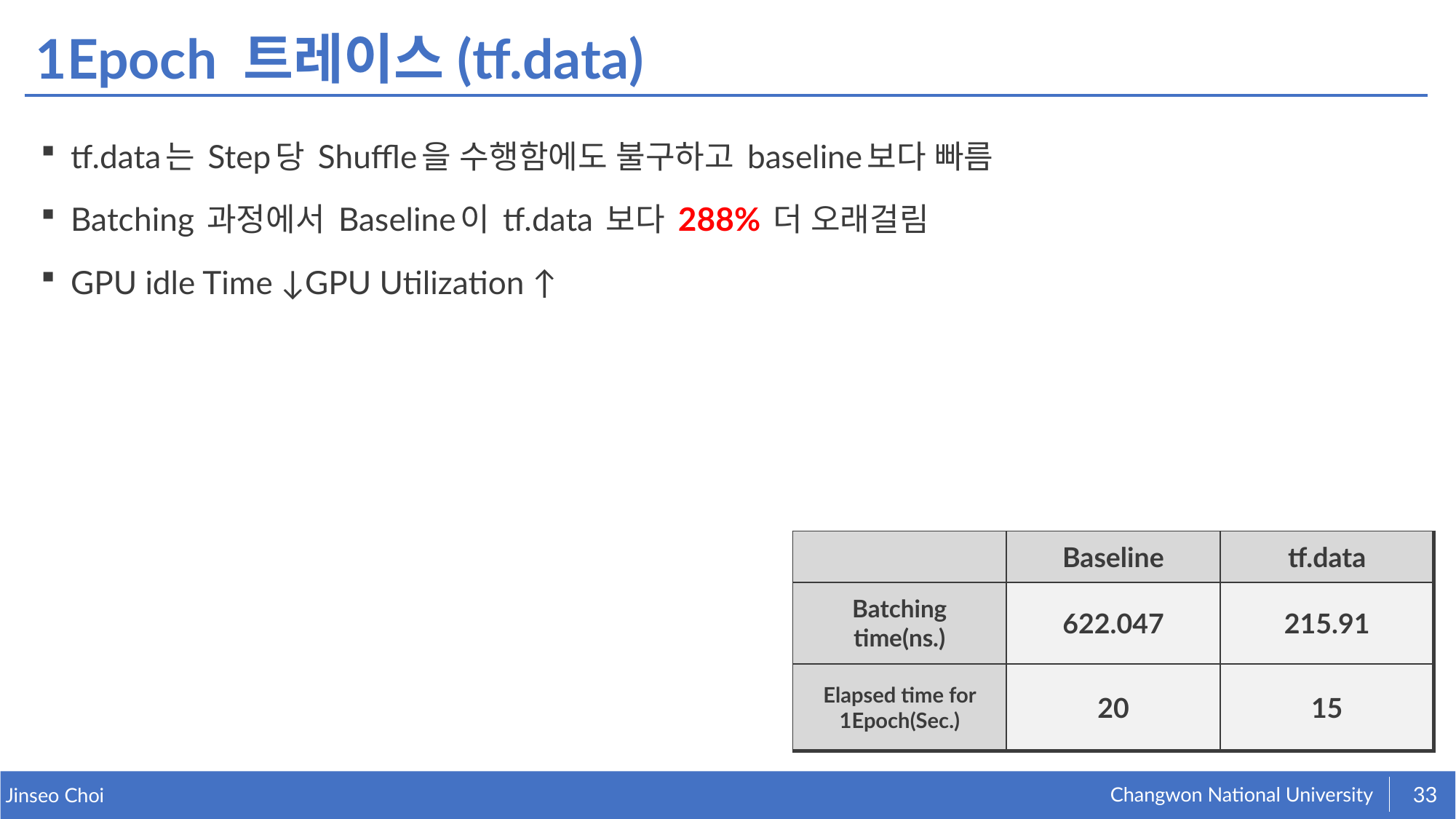

# 1Epoch 트레이스(tf.data)
tf.data는 Step당 Shuffle을 수행함에도 불구하고 baseline보다 빠름
Batching 과정에서 Baseline이 tf.data 보다 288% 더 오래걸림
GPU idle Time ↓GPU Utilization ↑

|  | Baseline | tf.data |
| --- | --- | --- |
| Batching time(ns.) | 622.047 | 215.91 |
| Elapsed time for 1Epoch(Sec.) | 20 | 15 |
33